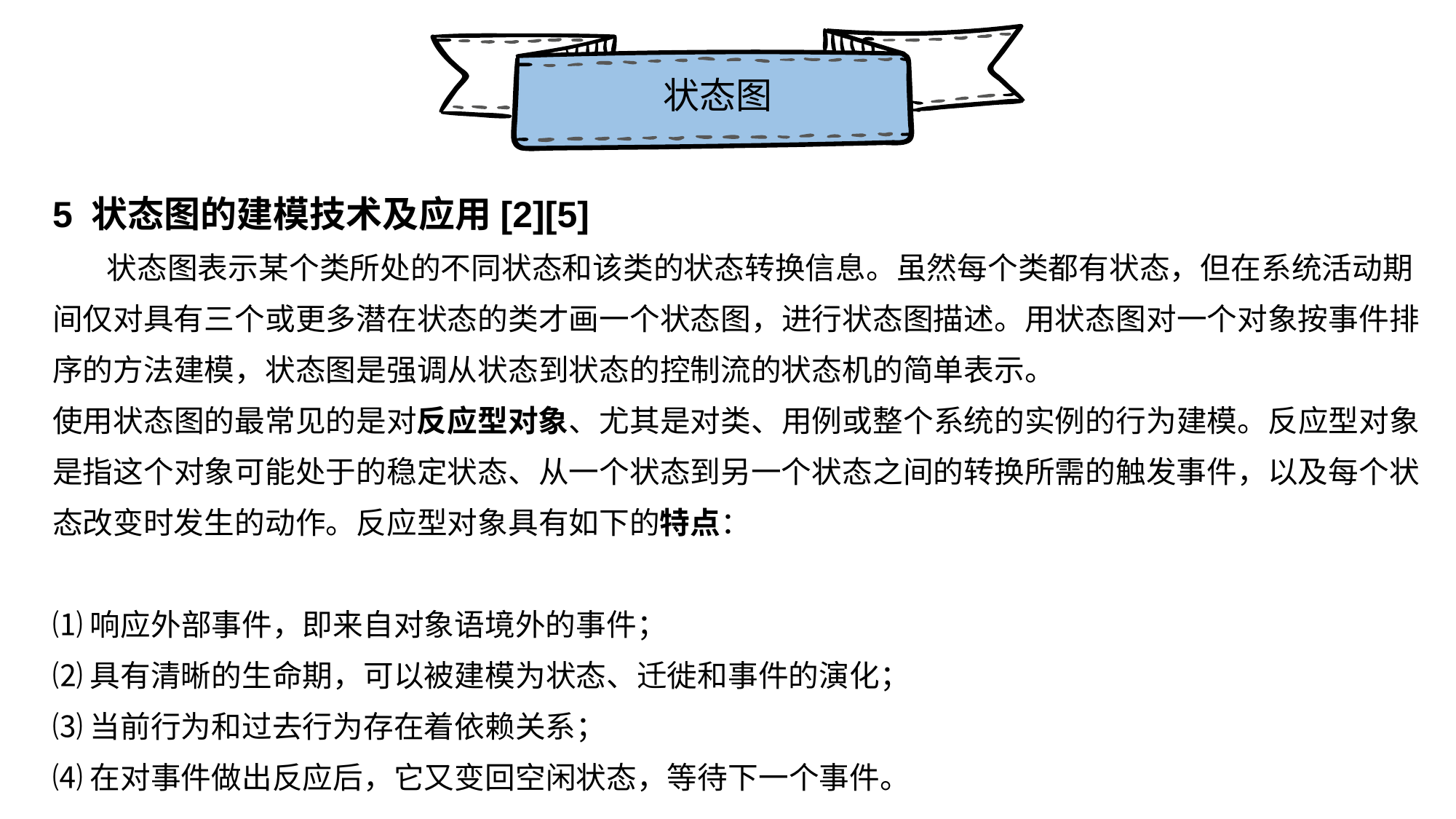

状态图
5 状态图的建模技术及应用[2][5]
       状态图表示某个类所处的不同状态和该类的状态转换信息。虽然每个类都有状态，但在系统活动期间仅对具有三个或更多潜在状态的类才画一个状态图，进行状态图描述。用状态图对一个对象按事件排序的方法建模，状态图是强调从状态到状态的控制流的状态机的简单表示。使用状态图的最常见的是对反应型对象、尤其是对类、用例或整个系统的实例的行为建模。反应型对象是指这个对象可能处于的稳定状态、从一个状态到另一个状态之间的转换所需的触发事件，以及每个状态改变时发生的动作。反应型对象具有如下的特点：

⑴响应外部事件，即来自对象语境外的事件；⑵具有清晰的生命期，可以被建模为状态、迁徙和事件的演化；⑶当前行为和过去行为存在着依赖关系；⑷在对事件做出反应后，它又变回空闲状态，等待下一个事件。